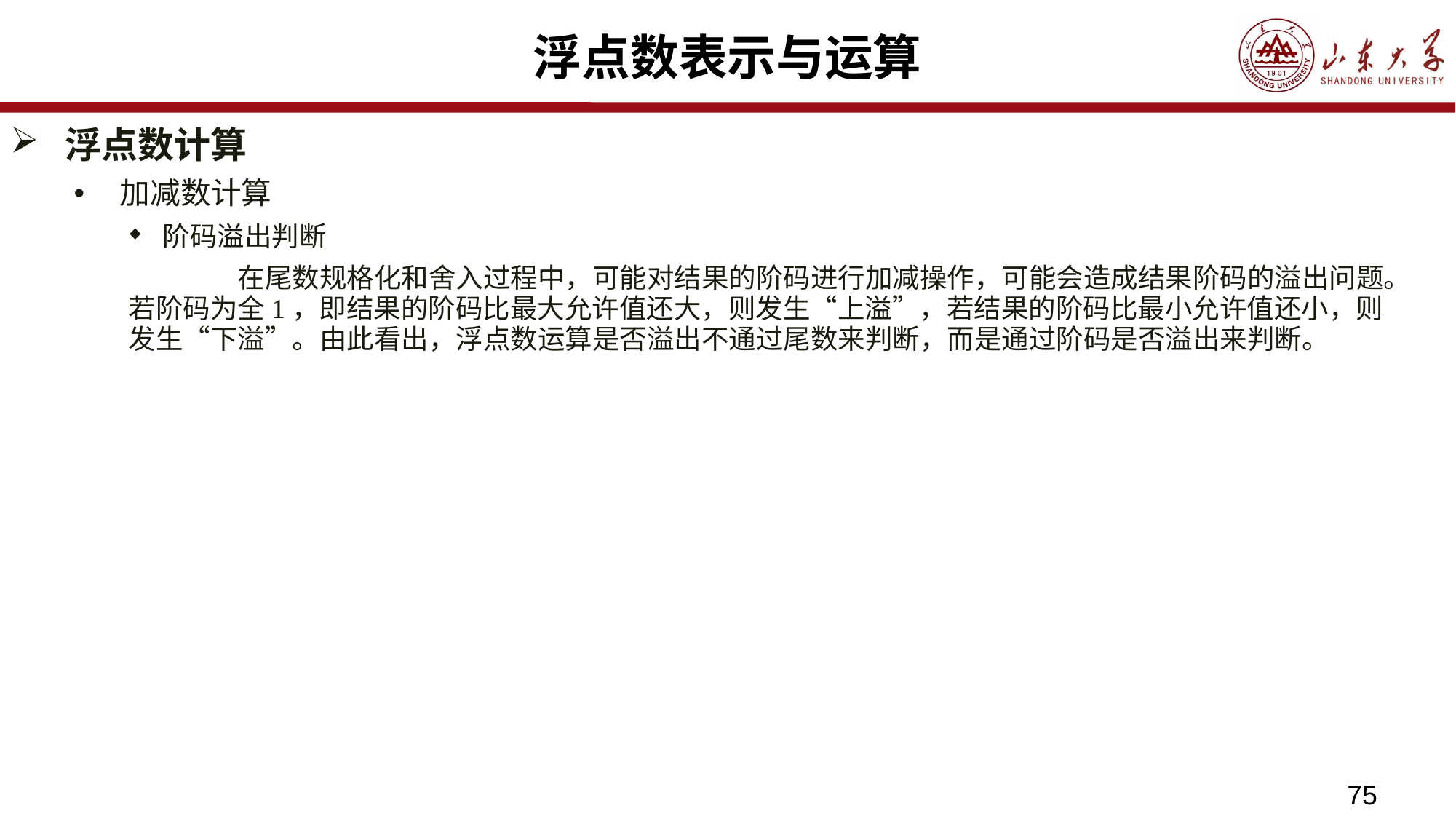

# 浮点数表示与运算
浮点数计算
加减数计算
阶码溢出判断
	在尾数规格化和舍入过程中，可能对结果的阶码进行加减操作，可能会造成结果阶码的溢出问题。若阶码为全1，即结果的阶码比最大允许值还大，则发生“上溢”，若结果的阶码比最小允许值还小，则发生“下溢”。由此看出，浮点数运算是否溢出不通过尾数来判断，而是通过阶码是否溢出来判断。

75